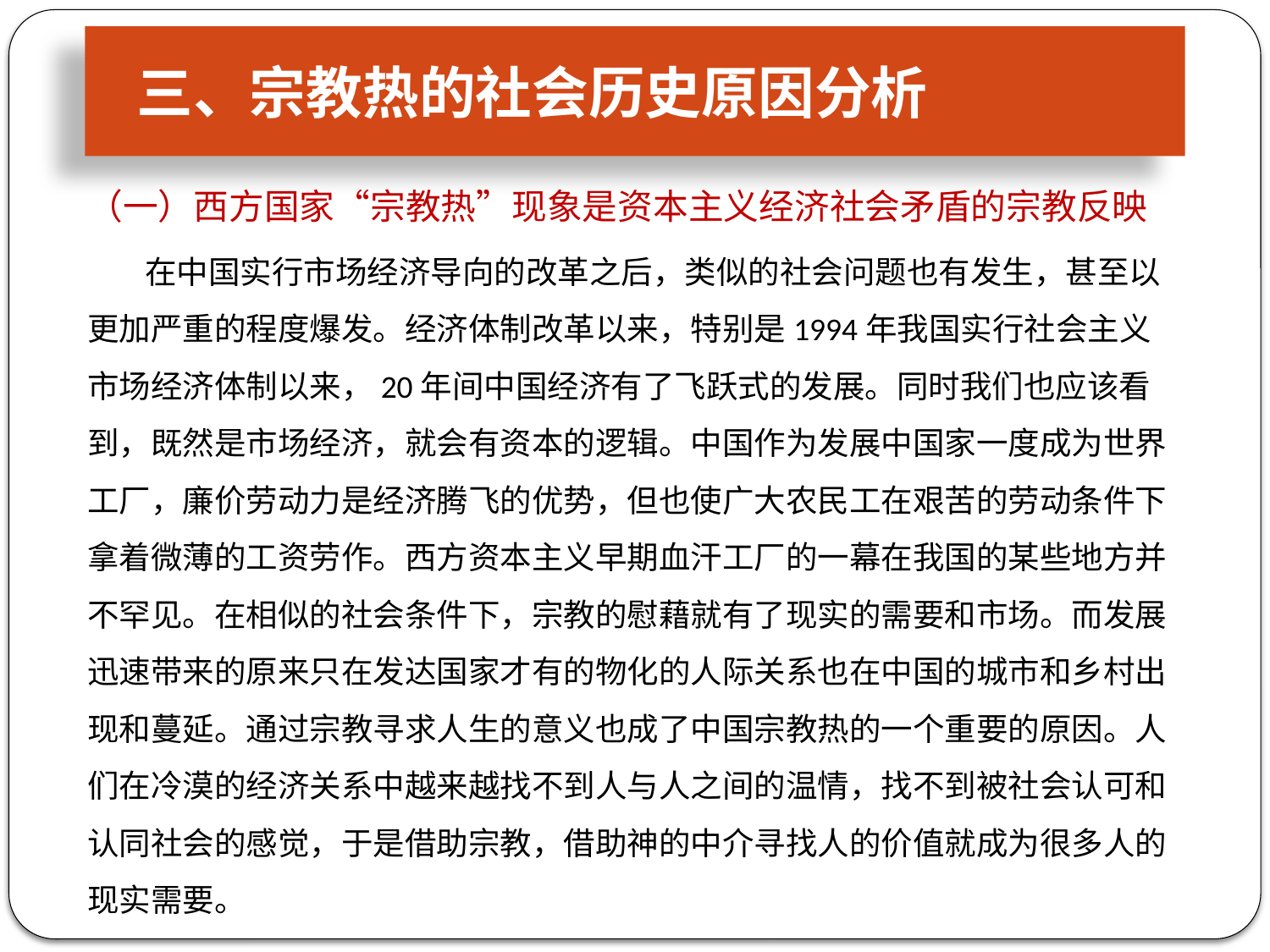

三、宗教热的社会历史原因分析
（一）西方国家“宗教热”现象是资本主义经济社会矛盾的宗教反映
        在中国实行市场经济导向的改革之后，类似的社会问题也有发生，甚至以更加严重的程度爆发。经济体制改革以来，特别是1994年我国实行社会主义市场经济体制以来，20年间中国经济有了飞跃式的发展。同时我们也应该看到，既然是市场经济，就会有资本的逻辑。中国作为发展中国家一度成为世界工厂，廉价劳动力是经济腾飞的优势，但也使广大农民工在艰苦的劳动条件下拿着微薄的工资劳作。西方资本主义早期血汗工厂的一幕在我国的某些地方并不罕见。在相似的社会条件下，宗教的慰藉就有了现实的需要和市场。而发展迅速带来的原来只在发达国家才有的物化的人际关系也在中国的城市和乡村出现和蔓延。通过宗教寻求人生的意义也成了中国宗教热的一个重要的原因。人们在冷漠的经济关系中越来越找不到人与人之间的温情，找不到被社会认可和认同社会的感觉，于是借助宗教，借助神的中介寻找人的价值就成为很多人的现实需要。